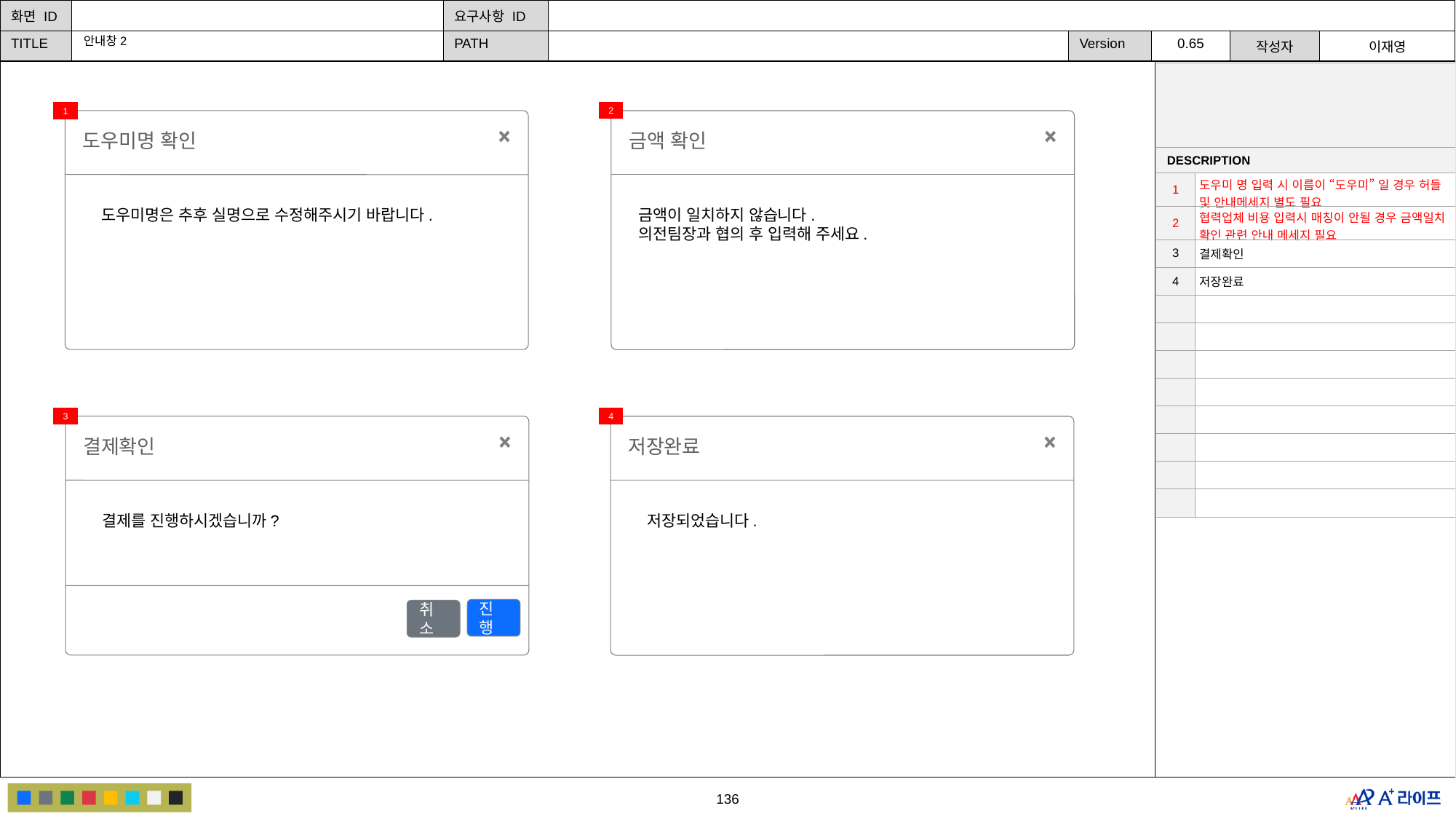

안내창2
|  |  |
| --- | --- |
| DESCRIPTION |  |
| 1 | 도우미 명 입력 시 이름이 “도우미” 일 경우 허들 및 안내메세지 별도 필요 |
| 2 | 협력업체 비용 입력시 매칭이 안될 경우 금액일치 확인 관련 안내 메세지 필요 |
| 3 | 결제확인 |
| 4 | 저장완료 |
|  |  |
|  |  |
|  |  |
|  |  |
|  |  |
|  |  |
|  |  |
|  |  |
2
1
도우미명 확인

도우미명은 추후 실명으로 수정해주시기 바랍니다.
금액 확인

금액이 일치하지 않습니다.
의전팀장과 협의 후 입력해 주세요.
3
4
결제확인

결제를 진행하시겠습니까?
진행
취소
저장완료

저장되었습니다.